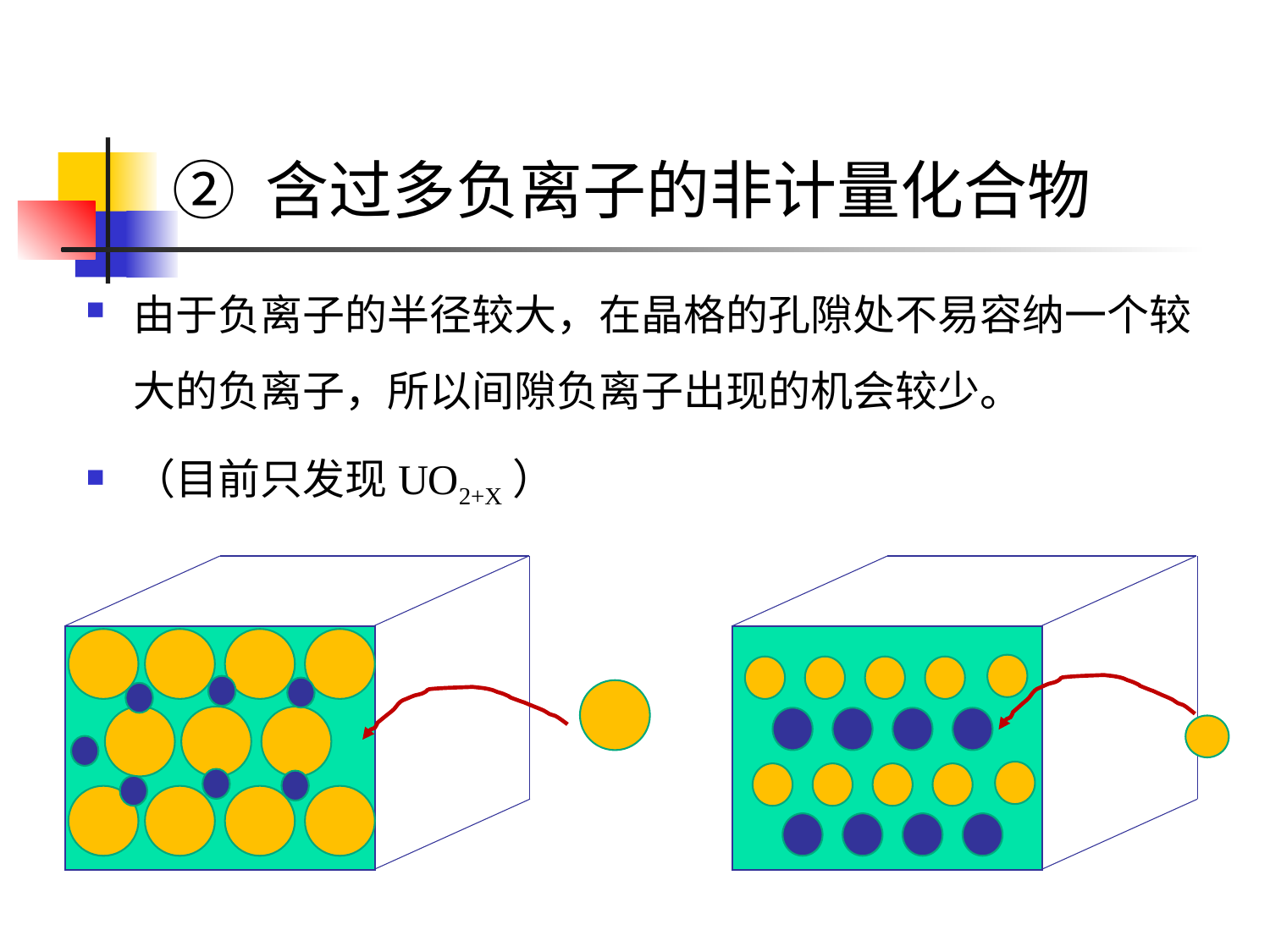

# ② 含过多负离子的非计量化合物
由于负离子的半径较大，在晶格的孔隙处不易容纳一个较大的负离子，所以间隙负离子出现的机会较少。
（目前只发现UO2+X）